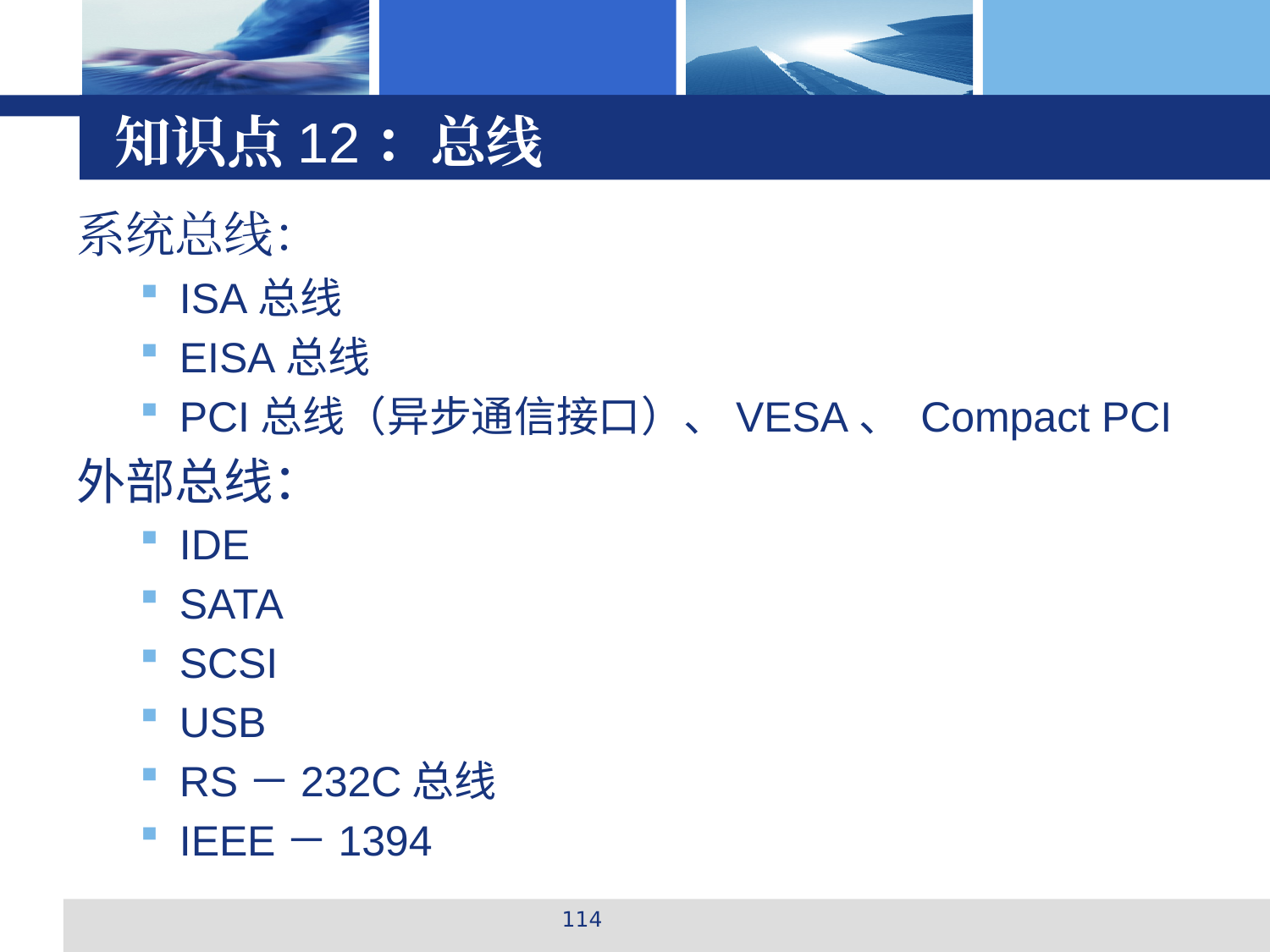

# 知识点12：总线
系统总线：
ISA总线
EISA总线
PCI总线（异步通信接口）、VESA、 Compact PCI
外部总线：
IDE
SATA
SCSI
USB
RS－232C总线
IEEE－1394
114